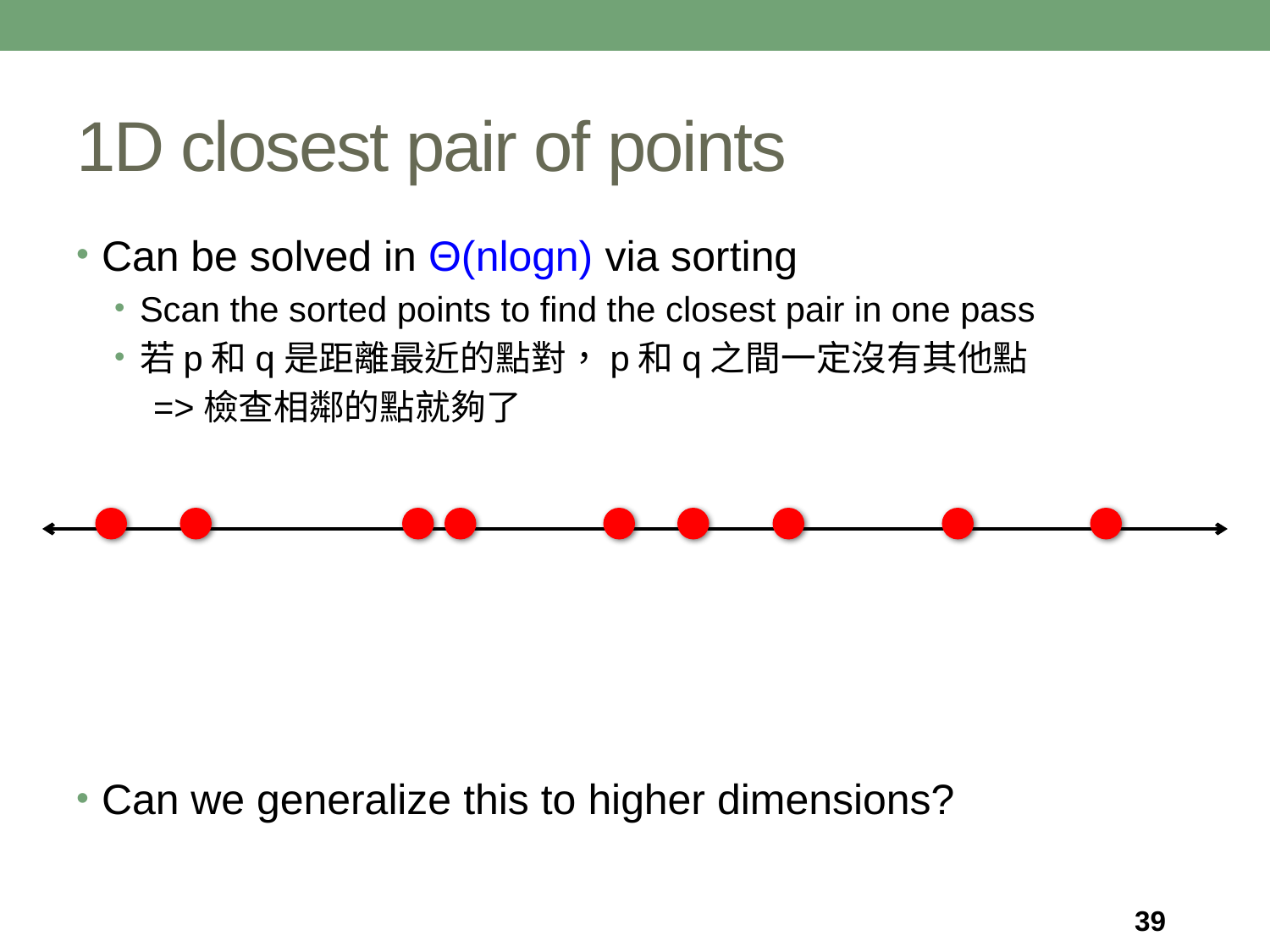

# 1D closest pair of points
Can be solved in Θ(nlogn) via sorting
Scan the sorted points to find the closest pair in one pass
若p和q是距離最近的點對，p和q之間一定沒有其他點
    =>檢查相鄰的點就夠了

Can we generalize this to higher dimensions?

39